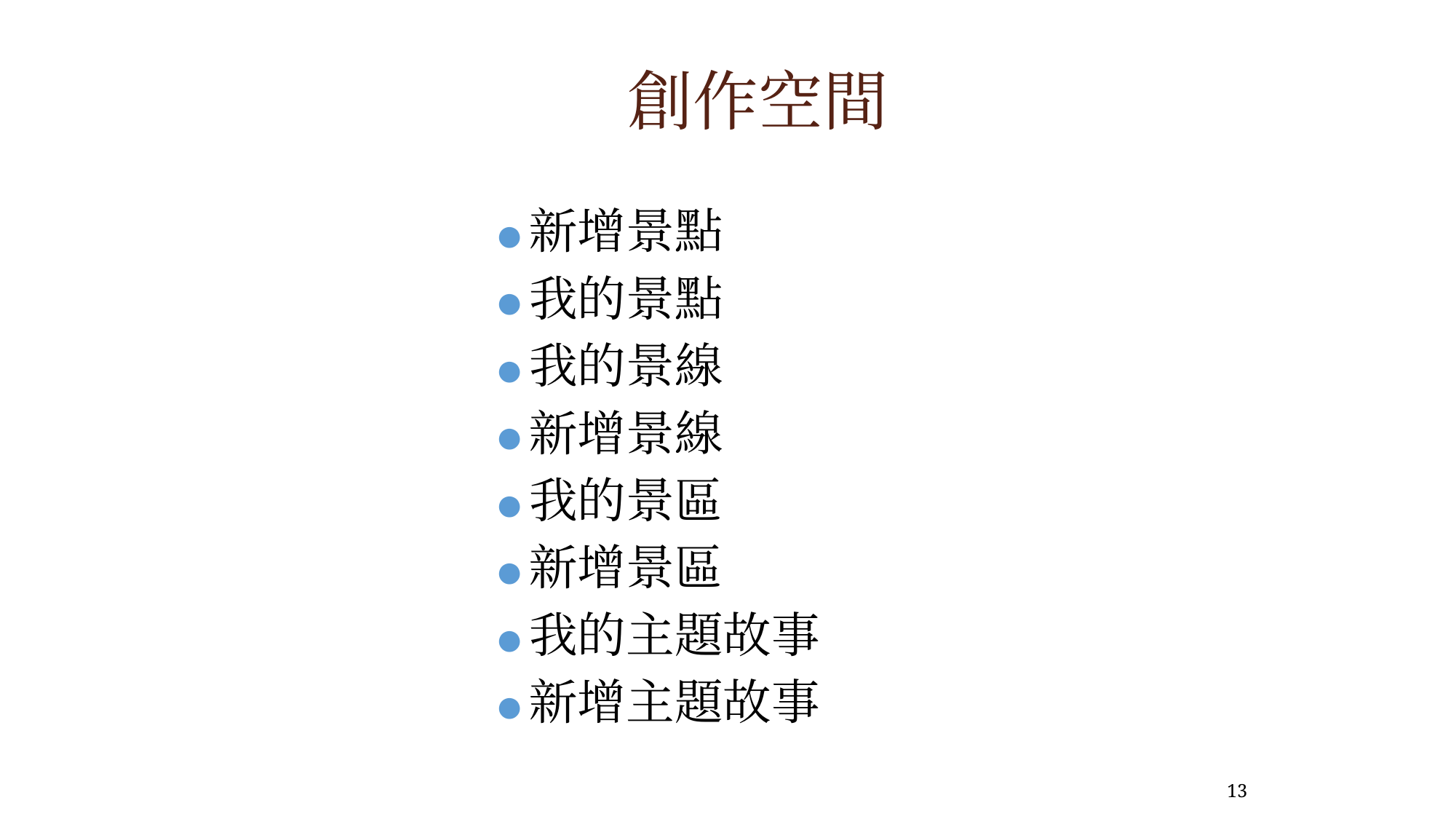

# 創作空間
新增景點
我的景點
我的景線
新增景線
我的景區
新增景區
我的主題故事
新增主題故事
13